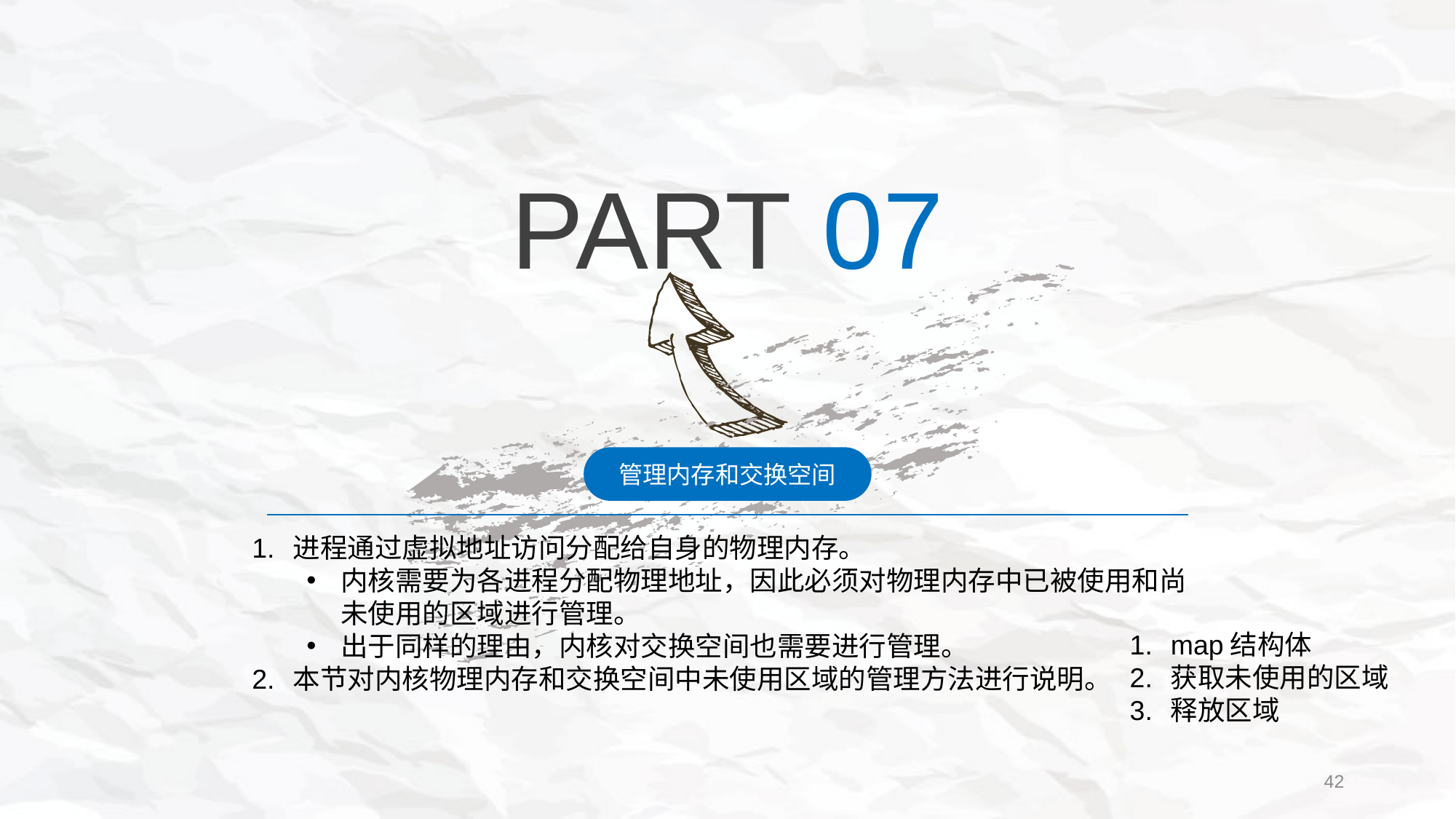

PART 07

管理内存和交换空间
进程通过虚拟地址访问分配给自身的物理内存。
内核需要为各进程分配物理地址，因此必须对物理内存中已被使用和尚未使用的区域进行管理。
出于同样的理由，内核对交换空间也需要进行管理。
本节对内核物理内存和交换空间中未使用区域的管理方法进行说明。
map结构体
获取未使用的区域
释放区域

42